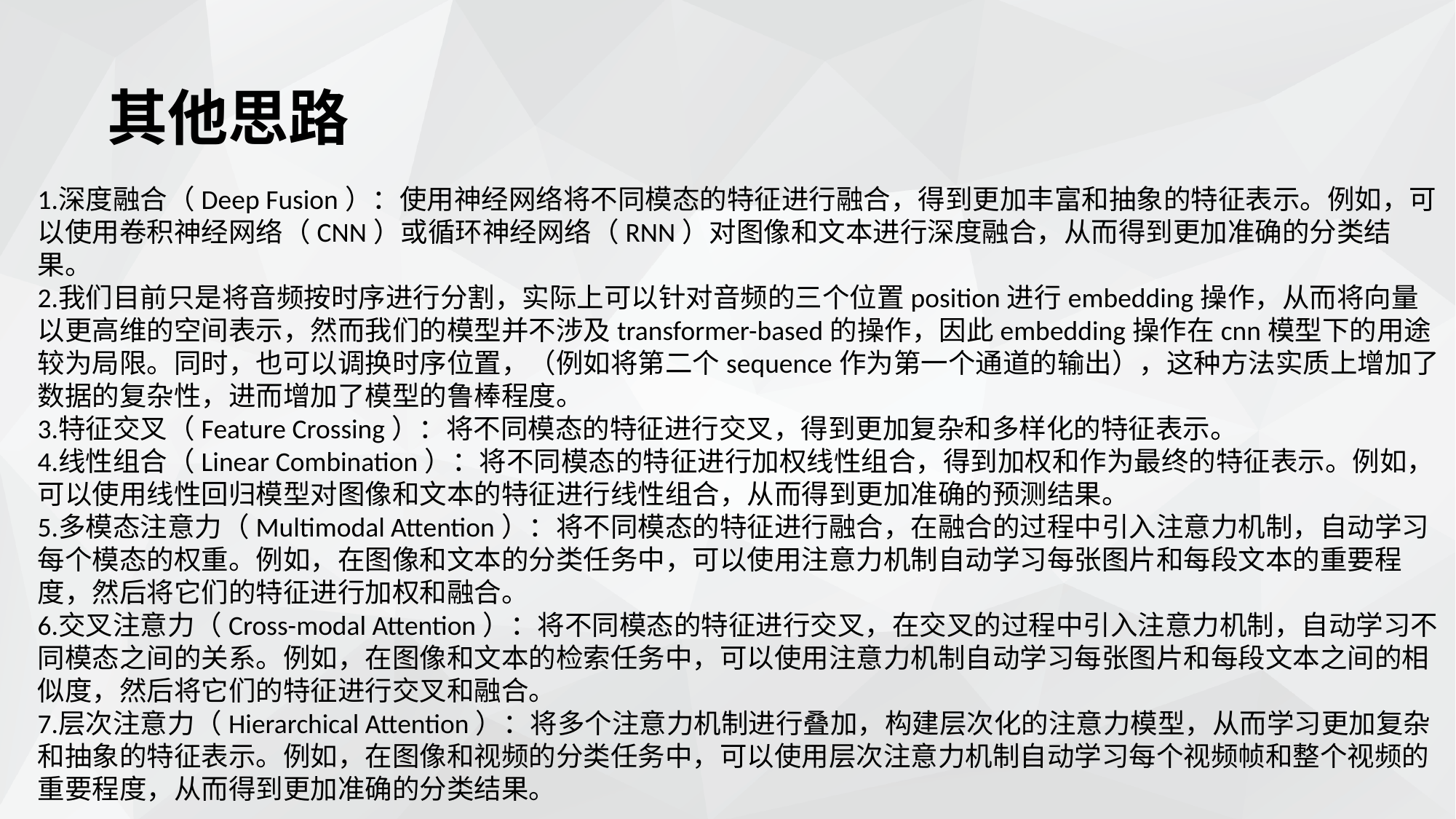

其他思路
深度融合（Deep Fusion）：使用神经网络将不同模态的特征进行融合，得到更加丰富和抽象的特征表示。例如，可以使用卷积神经网络（CNN）或循环神经网络（RNN）对图像和文本进行深度融合，从而得到更加准确的分类结果。
我们目前只是将音频按时序进行分割，实际上可以针对音频的三个位置position进行embedding操作，从而将向量以更高维的空间表示，然而我们的模型并不涉及transformer-based的操作，因此embedding操作在cnn模型下的用途较为局限。同时，也可以调换时序位置，（例如将第二个sequence作为第一个通道的输出），这种方法实质上增加了数据的复杂性，进而增加了模型的鲁棒程度。
特征交叉（Feature Crossing）：将不同模态的特征进行交叉，得到更加复杂和多样化的特征表示。
线性组合（Linear Combination）：将不同模态的特征进行加权线性组合，得到加权和作为最终的特征表示。例如，可以使用线性回归模型对图像和文本的特征进行线性组合，从而得到更加准确的预测结果。
多模态注意力（Multimodal Attention）：将不同模态的特征进行融合，在融合的过程中引入注意力机制，自动学习每个模态的权重。例如，在图像和文本的分类任务中，可以使用注意力机制自动学习每张图片和每段文本的重要程度，然后将它们的特征进行加权和融合。
交叉注意力（Cross-modal Attention）：将不同模态的特征进行交叉，在交叉的过程中引入注意力机制，自动学习不同模态之间的关系。例如，在图像和文本的检索任务中，可以使用注意力机制自动学习每张图片和每段文本之间的相似度，然后将它们的特征进行交叉和融合。
层次注意力（Hierarchical Attention）：将多个注意力机制进行叠加，构建层次化的注意力模型，从而学习更加复杂和抽象的特征表示。例如，在图像和视频的分类任务中，可以使用层次注意力机制自动学习每个视频帧和整个视频的重要程度，从而得到更加准确的分类结果。